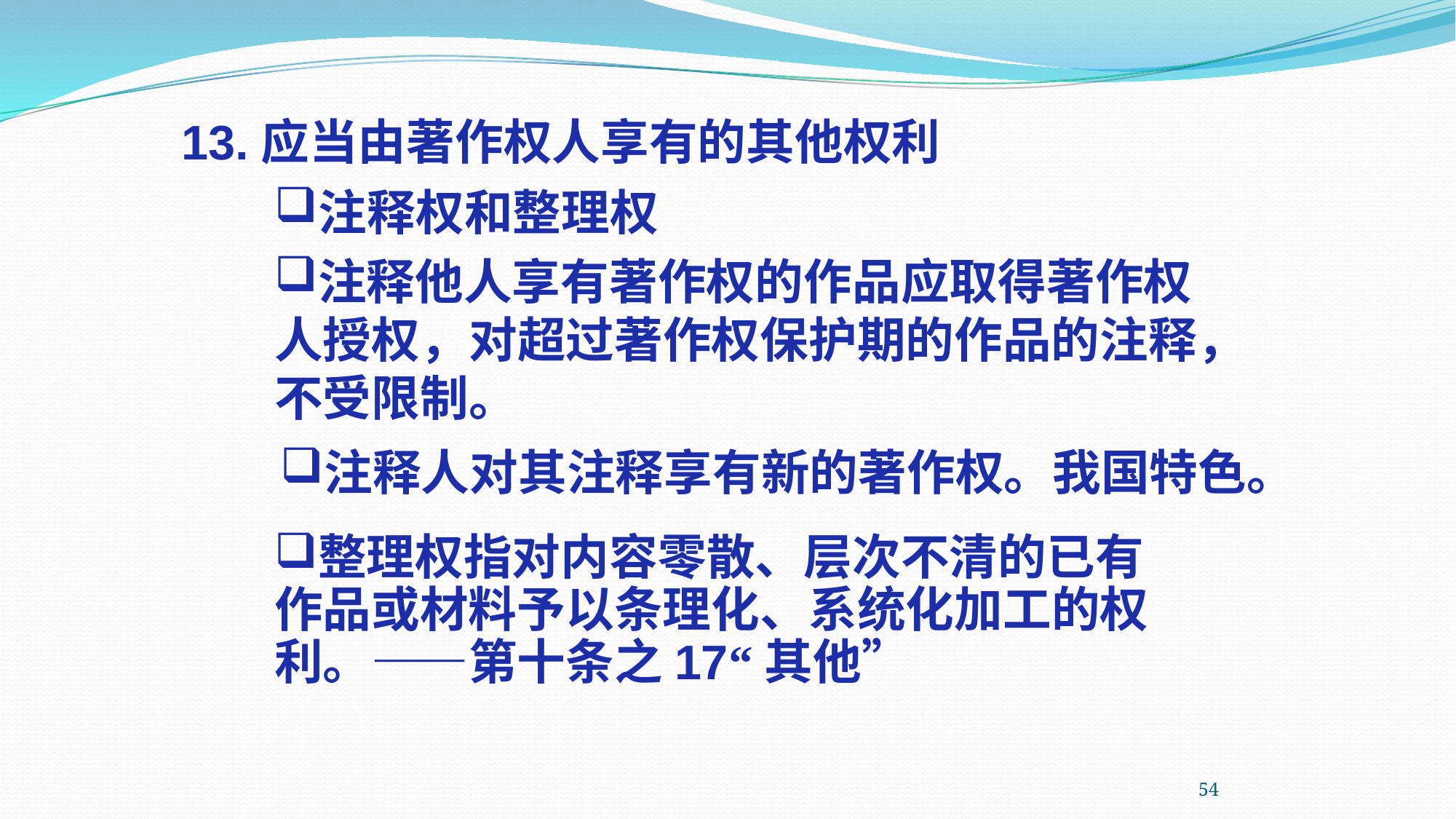

13.应当由著作权人享有的其他权利
注释权和整理权
注释他人享有著作权的作品应取得著作权人授权，对超过著作权保护期的作品的注释，不受限制。
注释人对其注释享有新的著作权。我国特色。
整理权指对内容零散、层次不清的已有作品或材料予以条理化、系统化加工的权利。——第十条之17“其他”
54